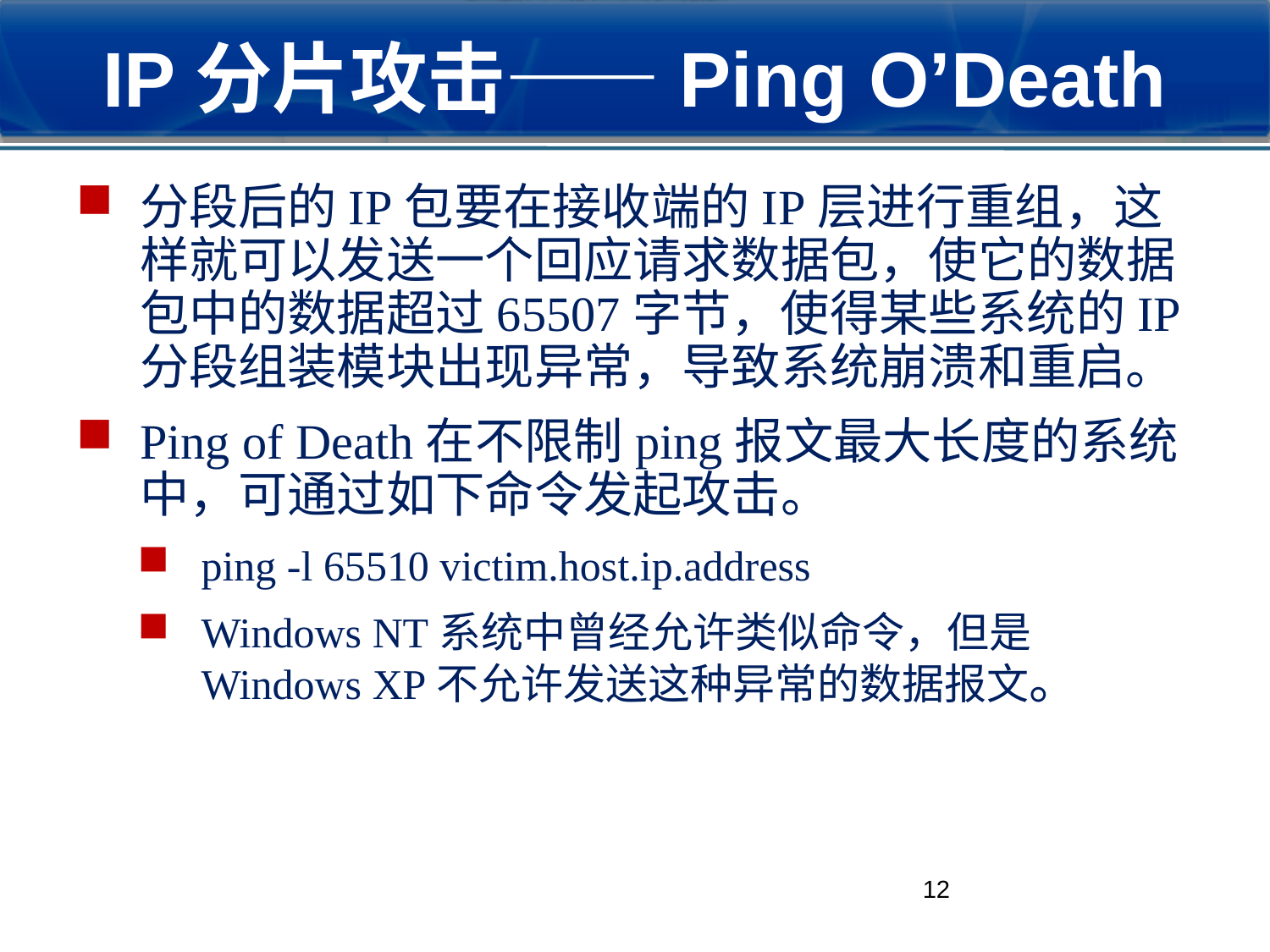

# IP分片攻击——Ping O’Death
分段后的IP包要在接收端的IP层进行重组，这样就可以发送一个回应请求数据包，使它的数据包中的数据超过65507字节，使得某些系统的IP分段组装模块出现异常，导致系统崩溃和重启。
Ping of Death在不限制ping报文最大长度的系统中，可通过如下命令发起攻击。
ping -l 65510 victim.host.ip.address
Windows NT系统中曾经允许类似命令，但是Windows XP不允许发送这种异常的数据报文。
12